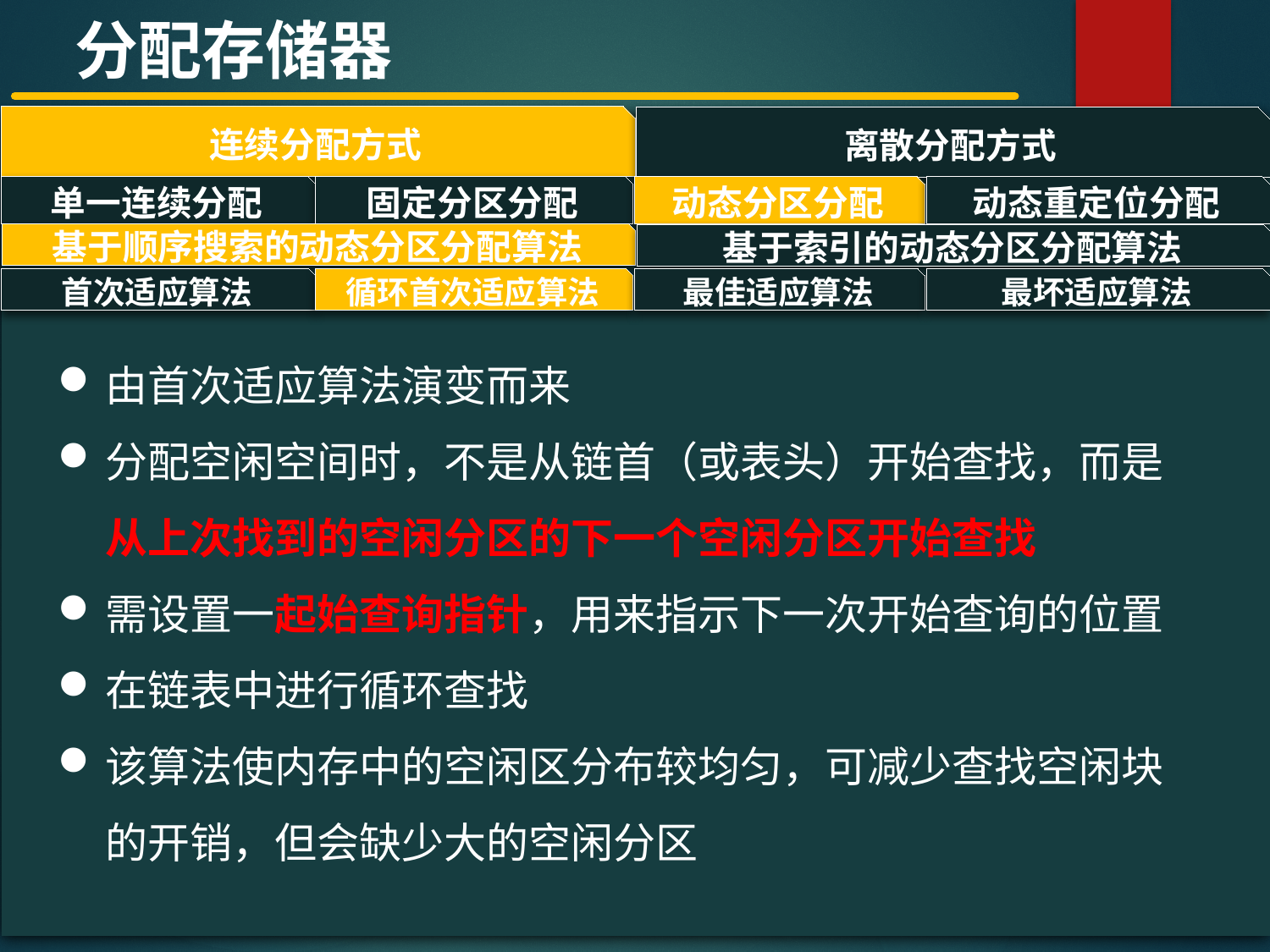

分配存储器
连续分配方式
离散分配方式
#
单一连续分配
固定分区分配
动态分区分配
动态重定位分配
基于顺序搜索的动态分区分配算法
基于索引的动态分区分配算法
首次适应算法
循环首次适应算法
最佳适应算法
最坏适应算法
由首次适应算法演变而来
分配空闲空间时，不是从链首（或表头）开始查找，而是从上次找到的空闲分区的下一个空闲分区开始查找
需设置一起始查询指针，用来指示下一次开始查询的位置
在链表中进行循环查找
该算法使内存中的空闲区分布较均匀，可减少查找空闲块的开销，但会缺少大的空闲分区